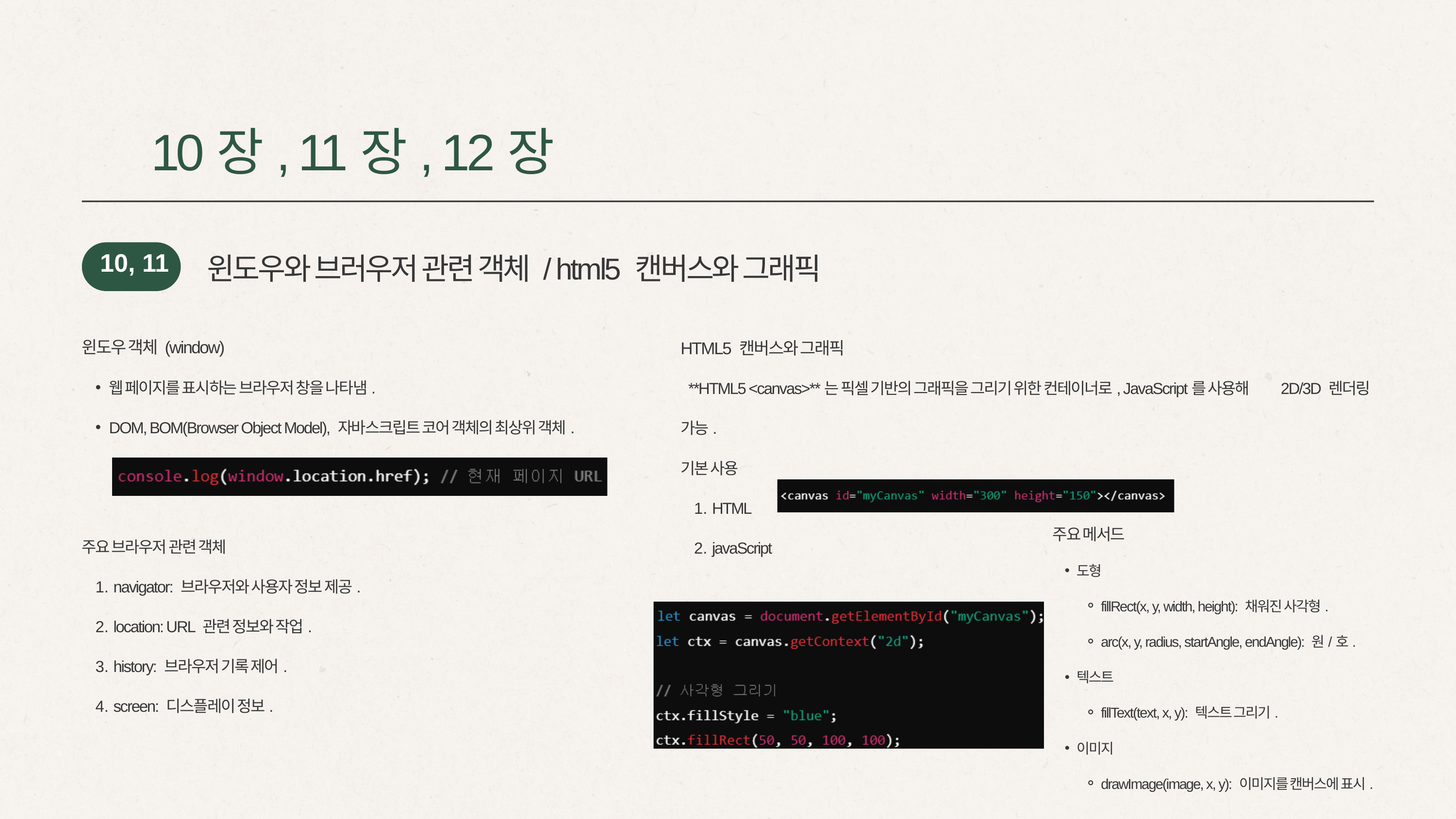

10장, 11장, 12장

 10, 11
윈도우와 브러우저 관련 객체 / html5 캔버스와 그래픽
윈도우 객체 (window)
웹 페이지를 표시하는 브라우저 창을 나타냄.
DOM, BOM(Browser Object Model), 자바스크립트 코어 객체의 최상위 객체.

주요 브라우저 관련 객체
 navigator: 브라우저와 사용자 정보 제공.
 location: URL 관련 정보와 작업.
 history: 브라우저 기록 제어.
 screen: 디스플레이 정보.

HTML5 캔버스와 그래픽
  **HTML5 <canvas>**는 픽셀 기반의 그래픽을 그리기 위한 컨테이너로, JavaScript를 사용해           2D/3D 렌더링 가능.
기본 사용
 HTML
 javaScript

주요 메서드
도형
fillRect(x, y, width, height): 채워진 사각형.
arc(x, y, radius, startAngle, endAngle): 원/호.
텍스트
fillText(text, x, y): 텍스트 그리기.
이미지
drawImage(image, x, y): 이미지를 캔버스에 표시.